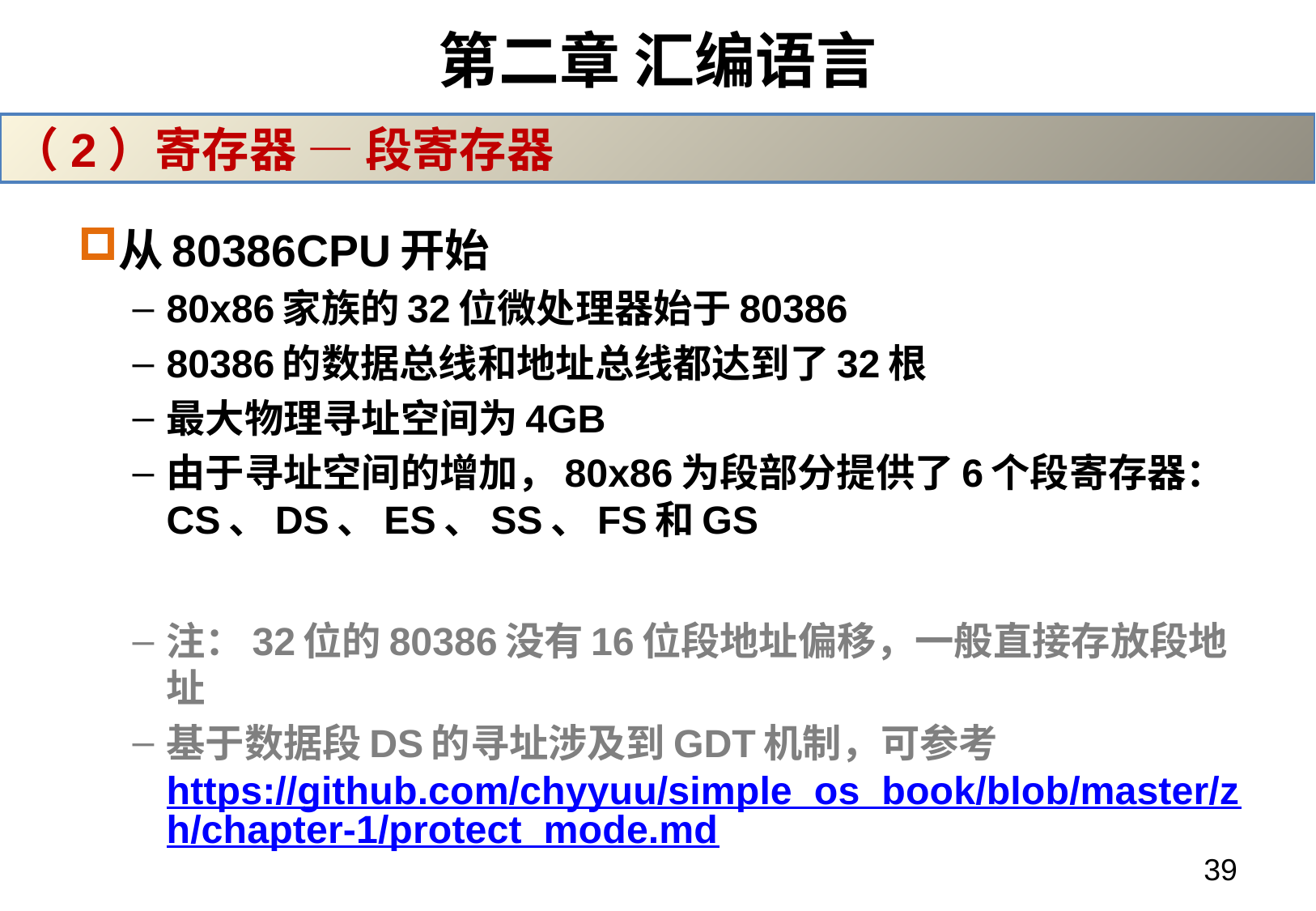

# 第二章 汇编语言
（2）寄存器 — 段寄存器
从80386CPU开始
80x86家族的32位微处理器始于80386
80386的数据总线和地址总线都达到了32根
最大物理寻址空间为4GB
由于寻址空间的增加，80x86为段部分提供了6个段寄存器：CS、DS、ES、SS、FS和GS

注：32位的80386没有16位段地址偏移，一般直接存放段地址
基于数据段DS的寻址涉及到GDT机制，可参考 https://github.com/chyyuu/simple_os_book/blob/master/zh/chapter-1/protect_mode.md
39